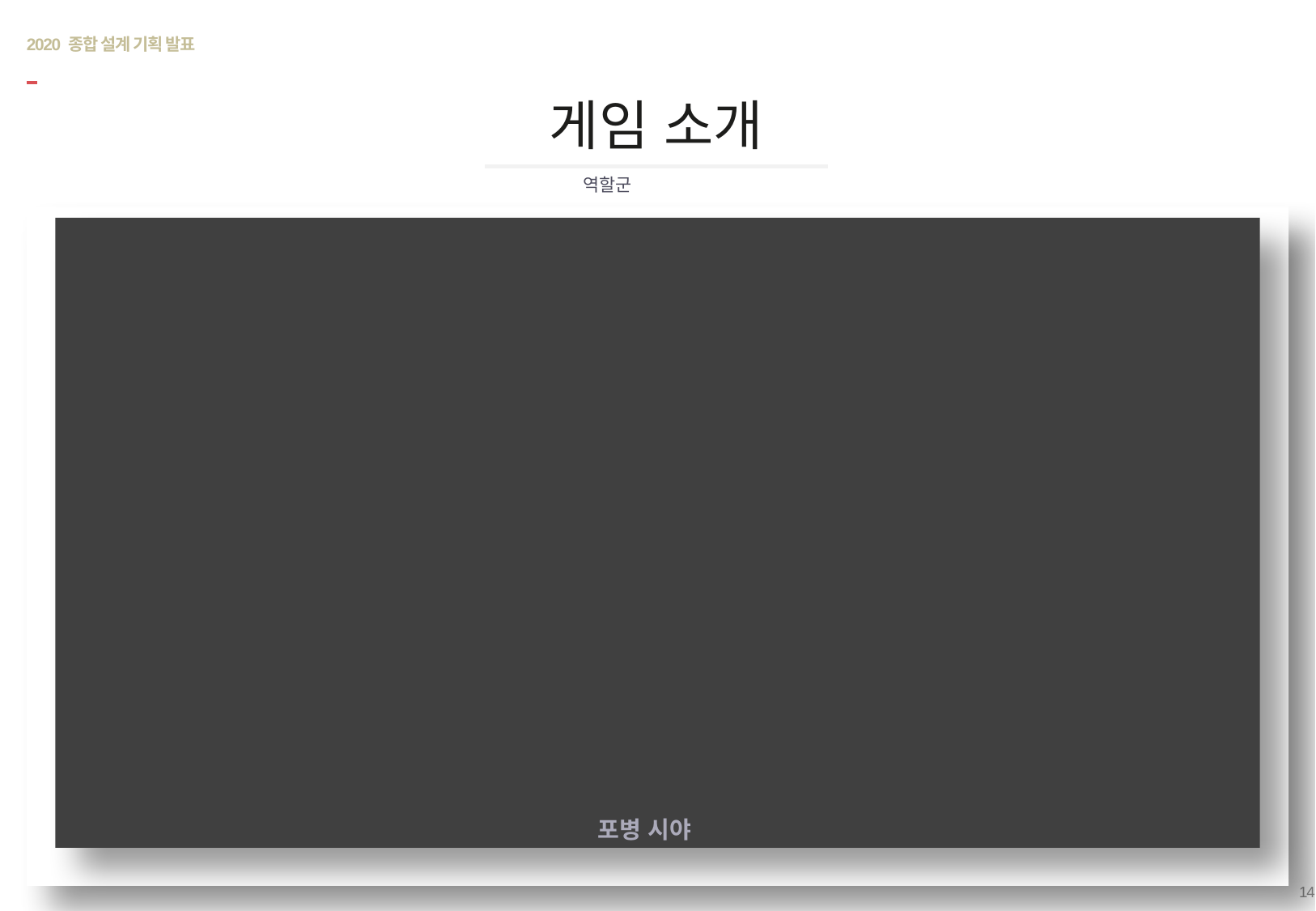

# 2020 종합 설계 기획 발표
게임 소개
역할군

포병 시야
14